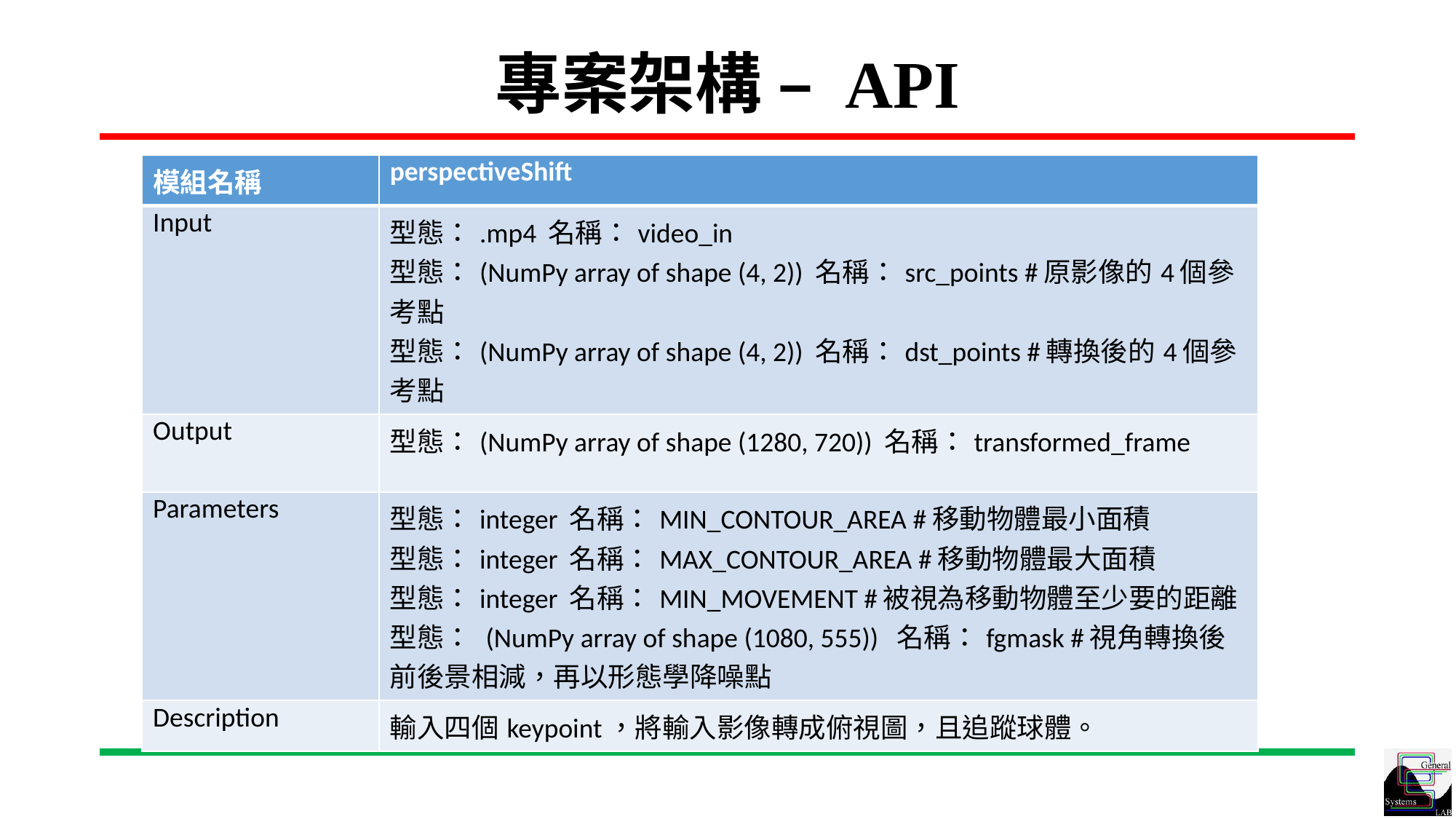

# 專案架構 – API
| 模組名稱 | perspectiveShift |
| --- | --- |
| Input | 型態：.mp4 名稱：video\_in 型態：(NumPy array of shape (4, 2)) 名稱：src\_points #原影像的4個參考點 型態：(NumPy array of shape (4, 2)) 名稱：dst\_points #轉換後的4個參考點 |
| Output | 型態：(NumPy array of shape (1280, 720)) 名稱：transformed\_frame |
| Parameters | 型態：integer 名稱：MIN\_CONTOUR\_AREA #移動物體最小面積 型態：integer 名稱：MAX\_CONTOUR\_AREA #移動物體最大面積 型態：integer 名稱：MIN\_MOVEMENT #被視為移動物體至少要的距離 型態： (NumPy array of shape (1080, 555)) 名稱：fgmask #視角轉換後前後景相減，再以形態學降噪點 |
| Description | 輸入四個keypoint，將輸入影像轉成俯視圖，且追蹤球體。 |